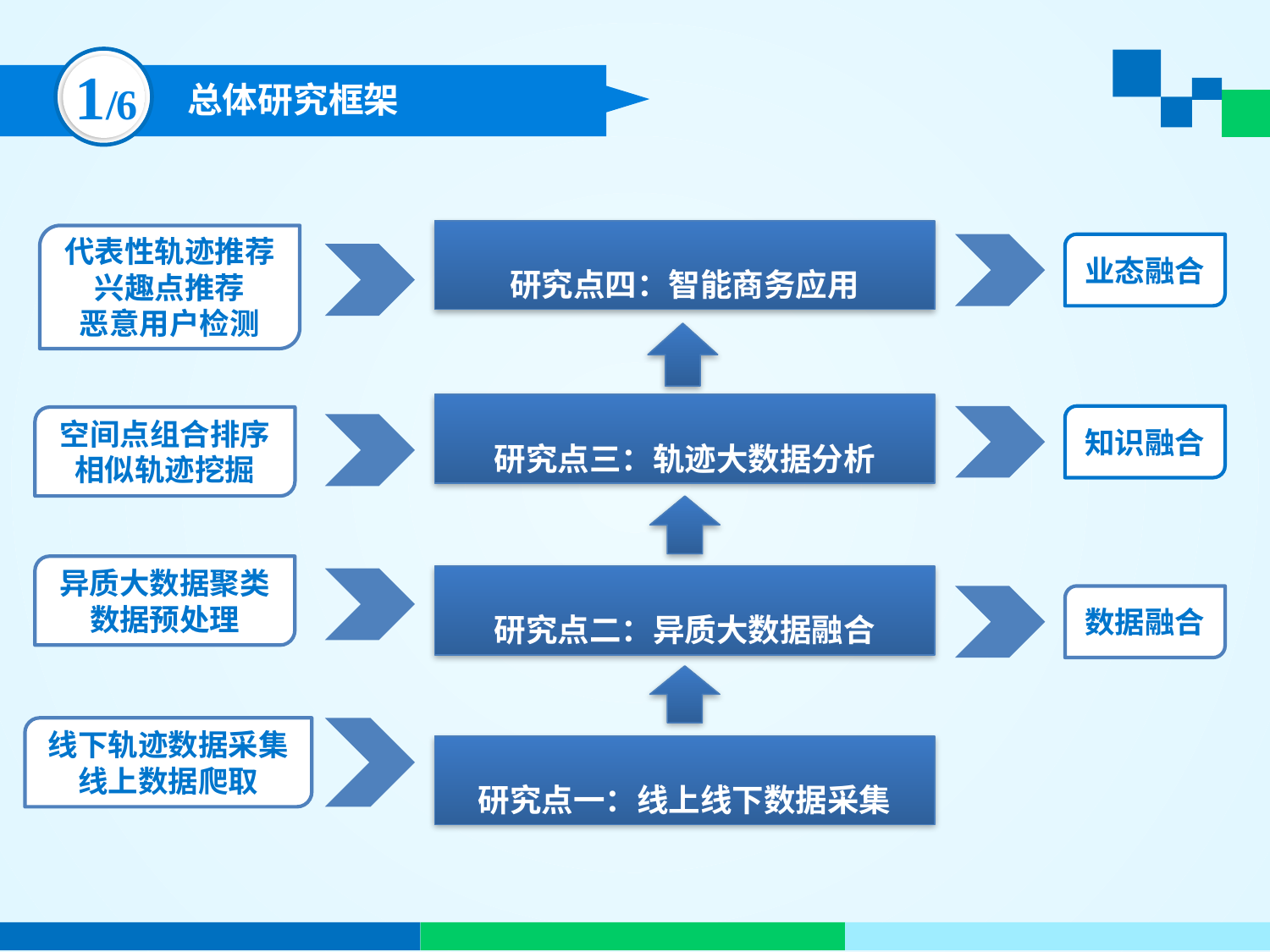

1/6

总体研究框架
研究点四：智能商务应用
代表性轨迹推荐
兴趣点推荐
恶意用户检测

业态融合

研究点三：轨迹大数据分析

知识融合
空间点组合排序
相似轨迹挖掘

异质大数据聚类数据预处理
研究点二：异质大数据融合

数据融合

线下轨迹数据采集
线上数据爬取

研究点一：线上线下数据采集